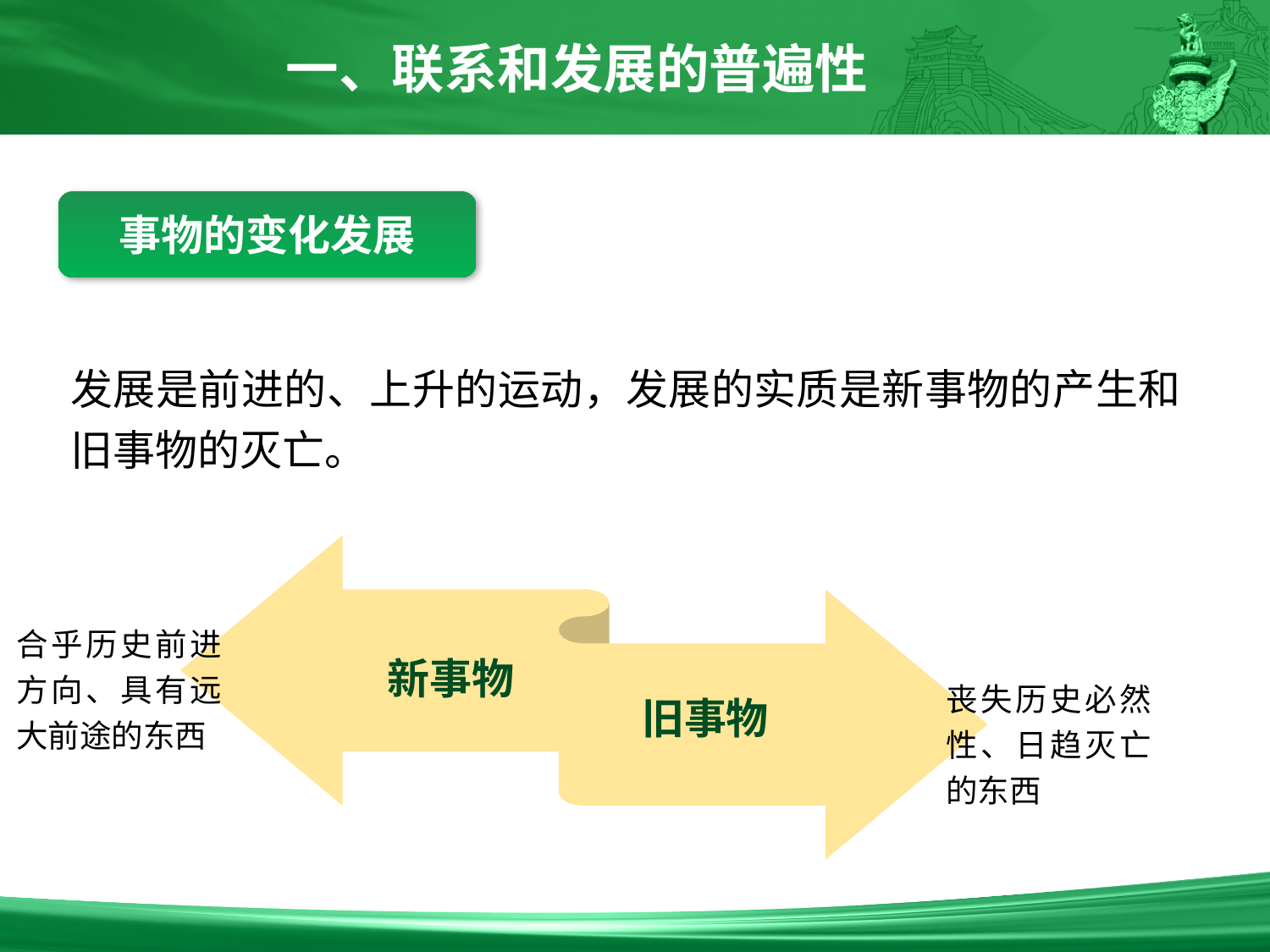

一、联系和发展的普遍性
事物的变化发展
发展是前进的、上升的运动，发展的实质是新事物的产生和旧事物的灭亡。

新事物
旧事物
合乎历史前进方向、具有远大前途的东西
丧失历史必然性、日趋灭亡的东西